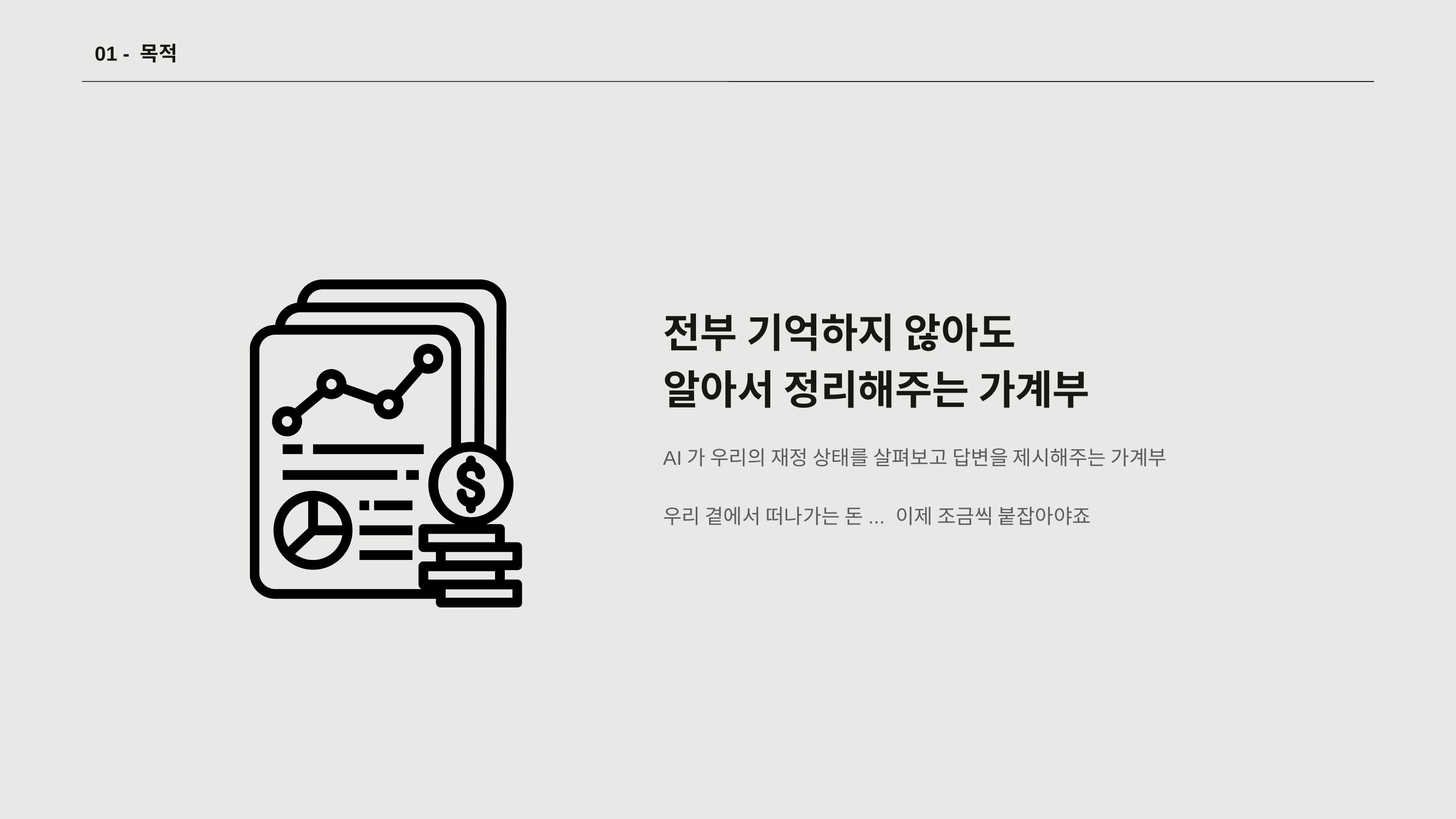

01 - 목적

전부 기억하지 않아도
알아서 정리해주는 가계부
AI가 우리의 재정 상태를 살펴보고 답변을 제시해주는 가계부
우리 곁에서 떠나가는 돈... 이제 조금씩 붙잡아야죠